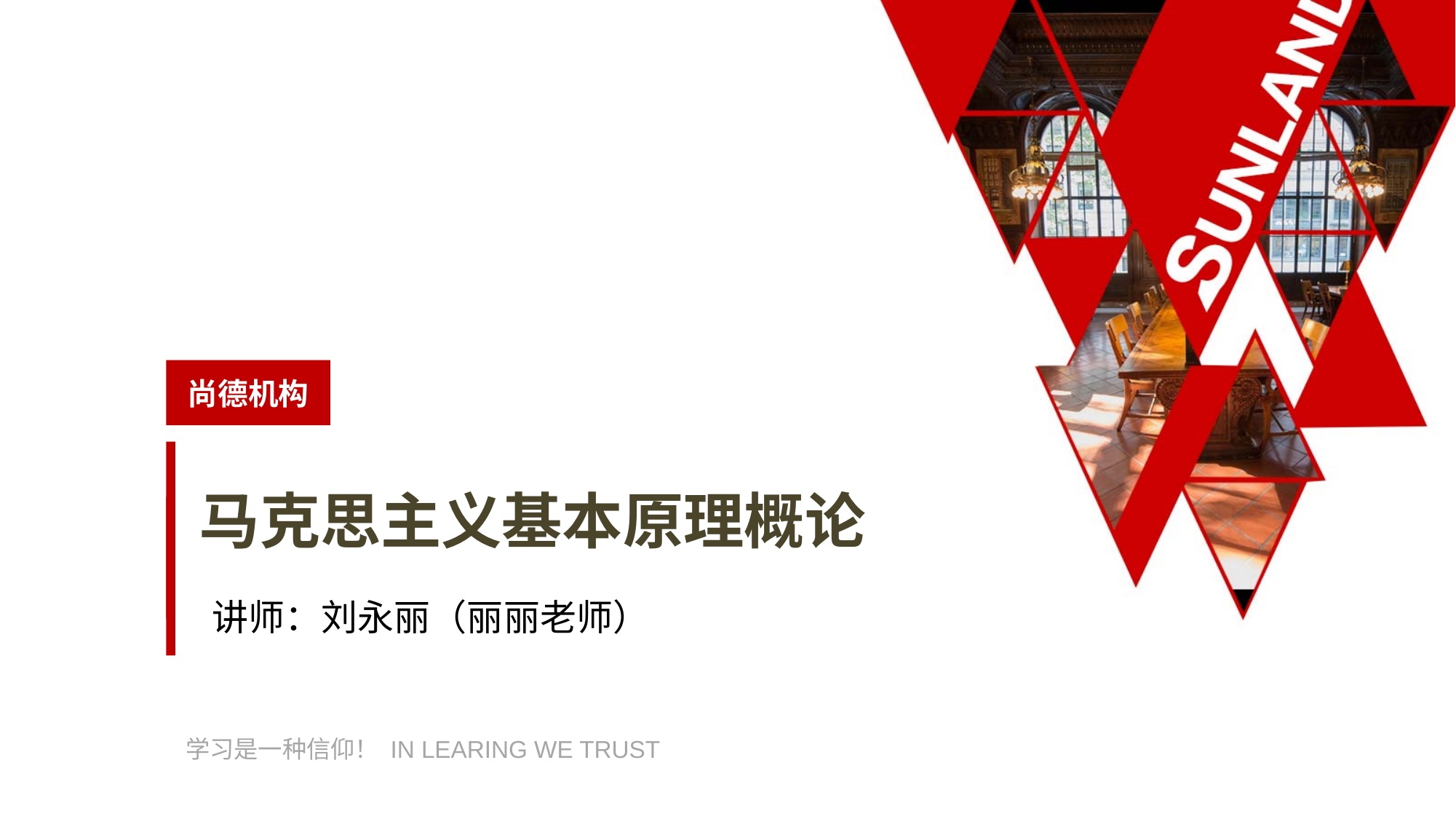

# 马克思主义基本原理概论

讲师：刘永丽（丽丽老师）
学习是一种信仰！ IN LEARING WE TRUST